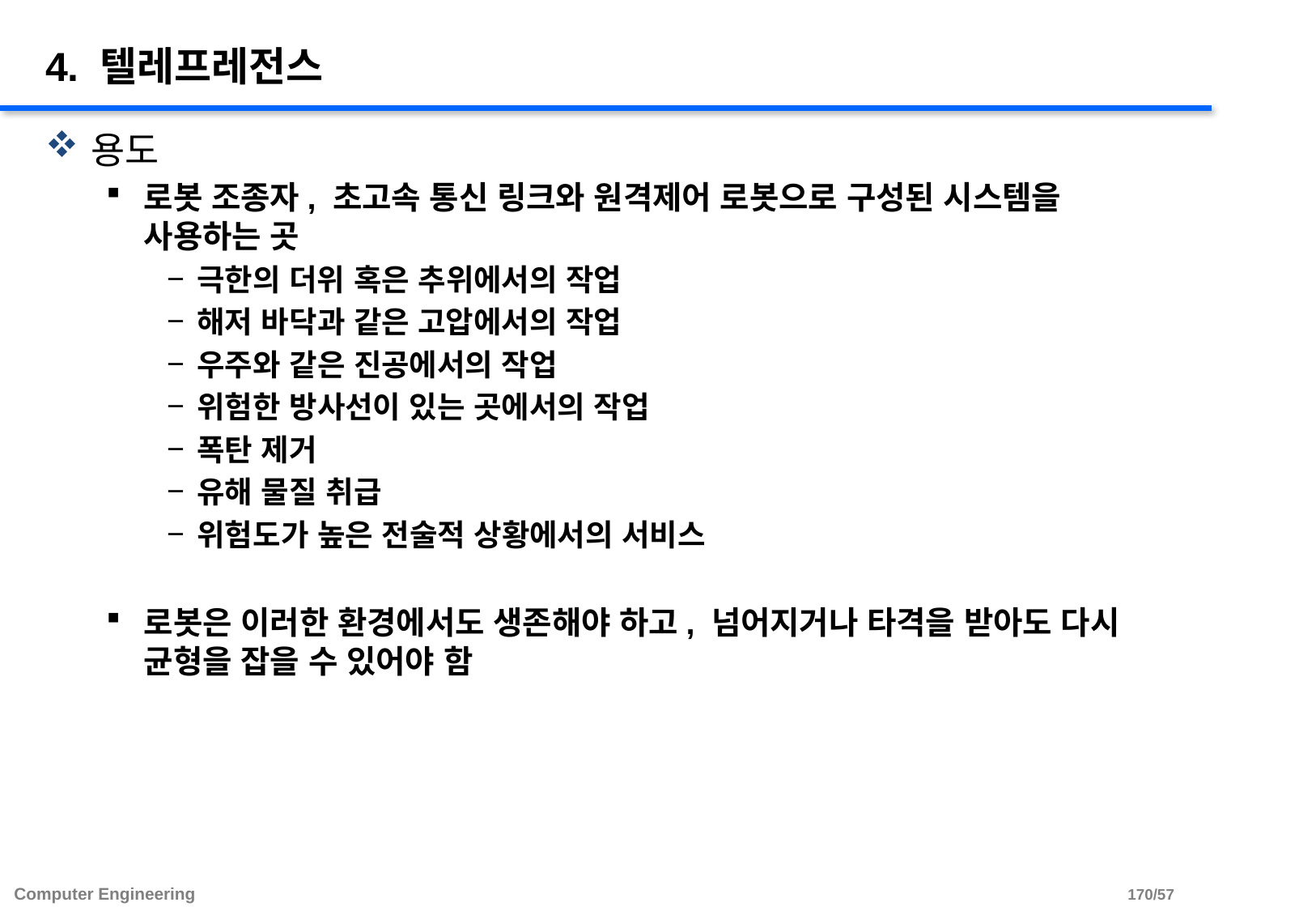

# 4. 텔레프레전스
용도
로봇 조종자, 초고속 통신 링크와 원격제어 로봇으로 구성된 시스템을 사용하는 곳
극한의 더위 혹은 추위에서의 작업
해저 바닥과 같은 고압에서의 작업
우주와 같은 진공에서의 작업
위험한 방사선이 있는 곳에서의 작업
폭탄 제거
유해 물질 취급
위험도가 높은 전술적 상황에서의 서비스

로봇은 이러한 환경에서도 생존해야 하고, 넘어지거나 타격을 받아도 다시 균형을 잡을 수 있어야 함